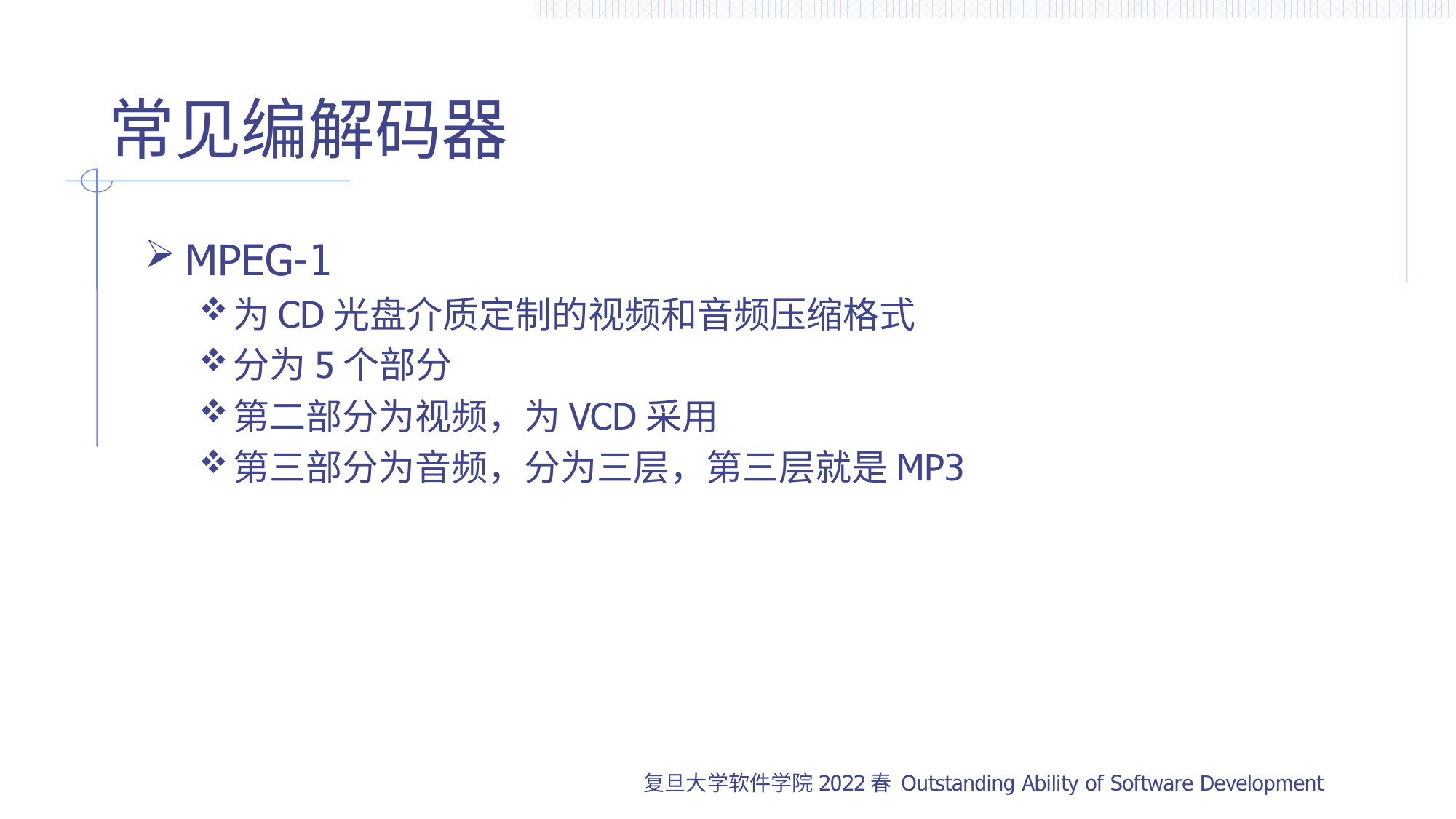

# 常见编解码器
MPEG-1
为CD光盘介质定制的视频和音频压缩格式
分为5个部分
第二部分为视频，为VCD采用
第三部分为音频，分为三层，第三层就是MP3